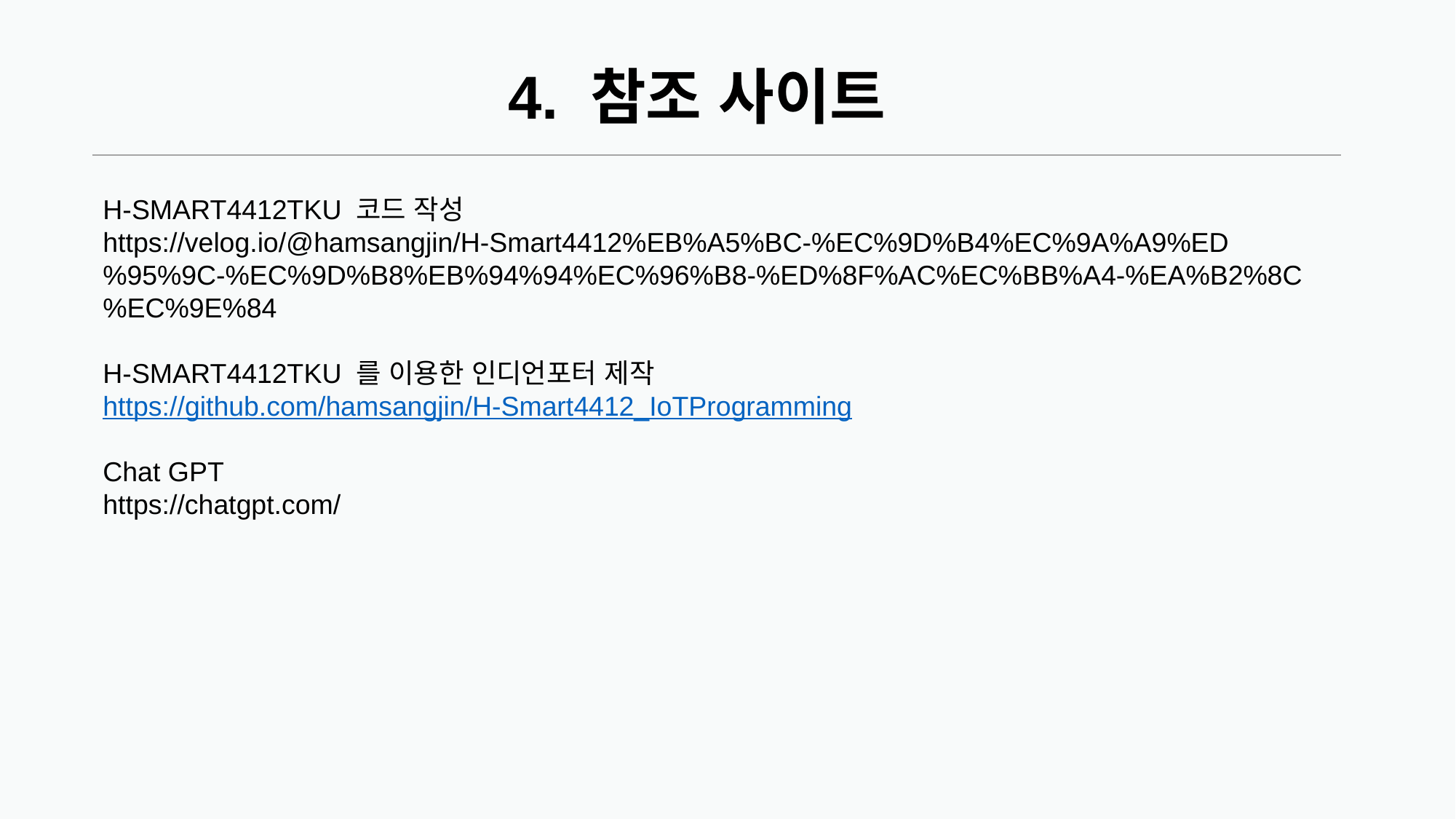

4. 참조 사이트
H-SMART4412TKU 코드 작성
https://velog.io/@hamsangjin/H-Smart4412%EB%A5%BC-%EC%9D%B4%EC%9A%A9%ED%95%9C-%EC%9D%B8%EB%94%94%EC%96%B8-%ED%8F%AC%EC%BB%A4-%EA%B2%8C%EC%9E%84

H-SMART4412TKU 를 이용한 인디언포터 제작
https://github.com/hamsangjin/H-Smart4412_IoTProgramming

Chat GPT
https://chatgpt.com/